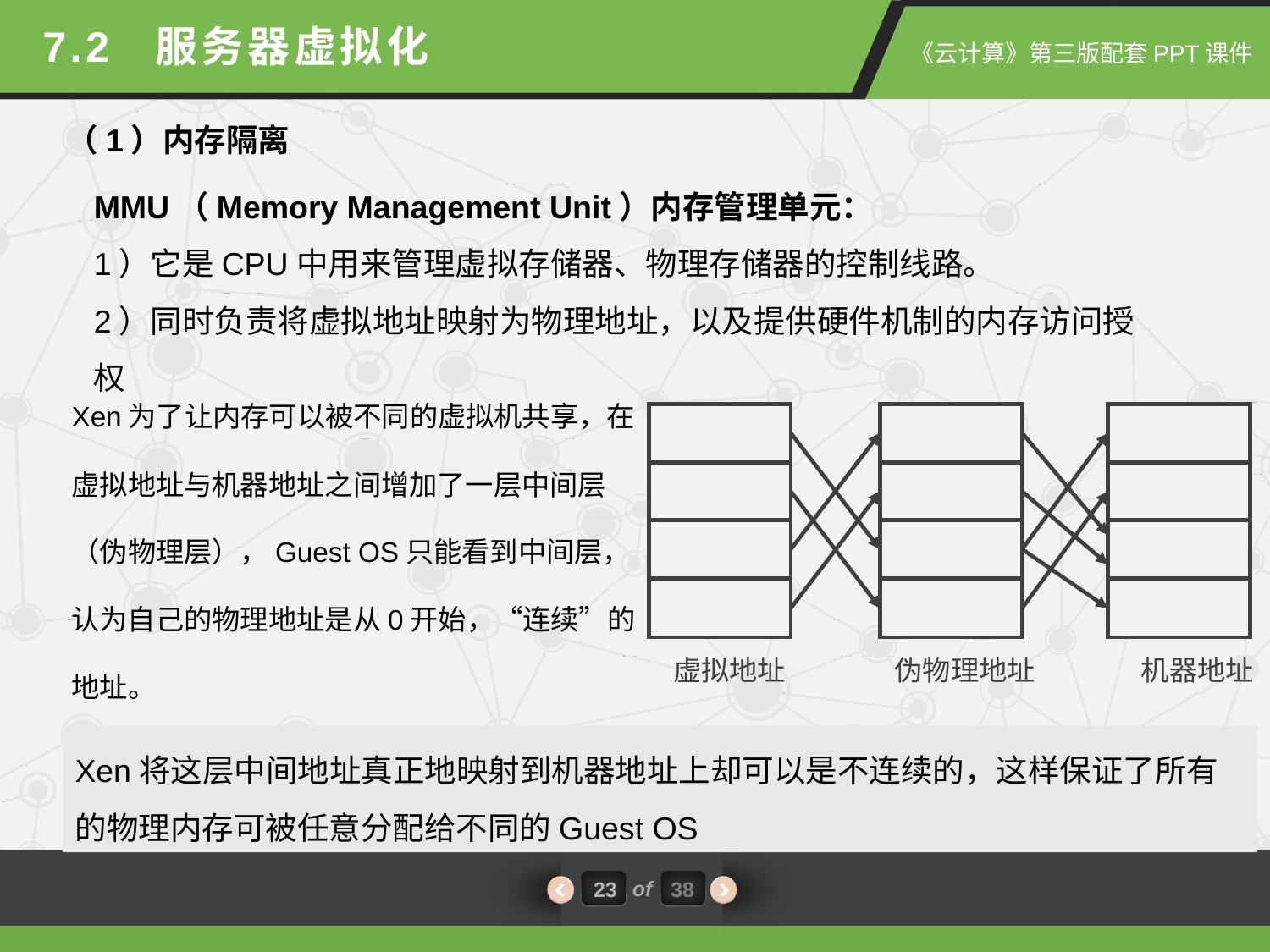

7.2  服务器虚拟化
（1）内存隔离
MMU（Memory Management Unit）内存管理单元：
1）它是CPU中用来管理虚拟存储器、物理存储器的控制线路。
2）同时负责将虚拟地址映射为物理地址，以及提供硬件机制的内存访问授权
Xen为了让内存可以被不同的虚拟机共享，在虚拟地址与机器地址之间增加了一层中间层（伪物理层），Guest OS只能看到中间层，认为自己的物理地址是从0开始，“连续”的地址。

虚拟地址
伪物理地址
机器地址
Xen将这层中间地址真正地映射到机器地址上却可以是不连续的，这样保证了所有的物理内存可被任意分配给不同的Guest OS
23